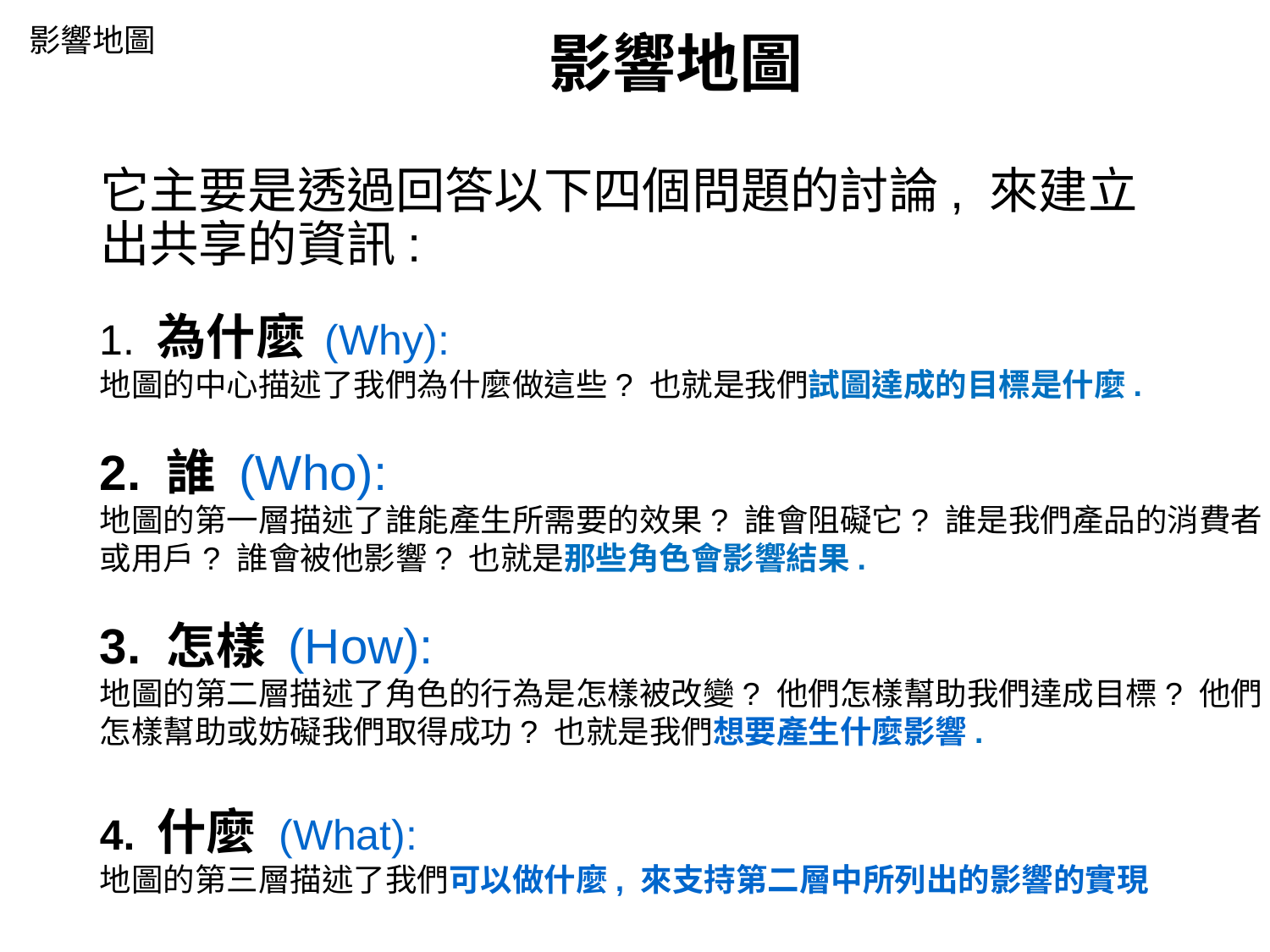

影響地圖
影響地圖
# 它主要是透過回答以下四個問題的討論, 來建立出共享的資訊:
1. 為什麼 (Why): 
地圖的中心描述了我們為什麼做這些? 也就是我們試圖達成的目標是什麼.
2. 誰 (Who): 
地圖的第一層描述了誰能產生所需要的效果? 誰會阻礙它? 誰是我們產品的消費者或用戶? 誰會被他影響? 也就是那些角色會影響結果.
3. 怎樣 (How):
地圖的第二層描述了角色的行為是怎樣被改變? 他們怎樣幫助我們達成目標? 他們怎樣幫助或妨礙我們取得成功? 也就是我們想要產生什麼影響.
4. 什麼 (What):
地圖的第三層描述了我們可以做什麼, 來支持第二層中所列出的影響的實現